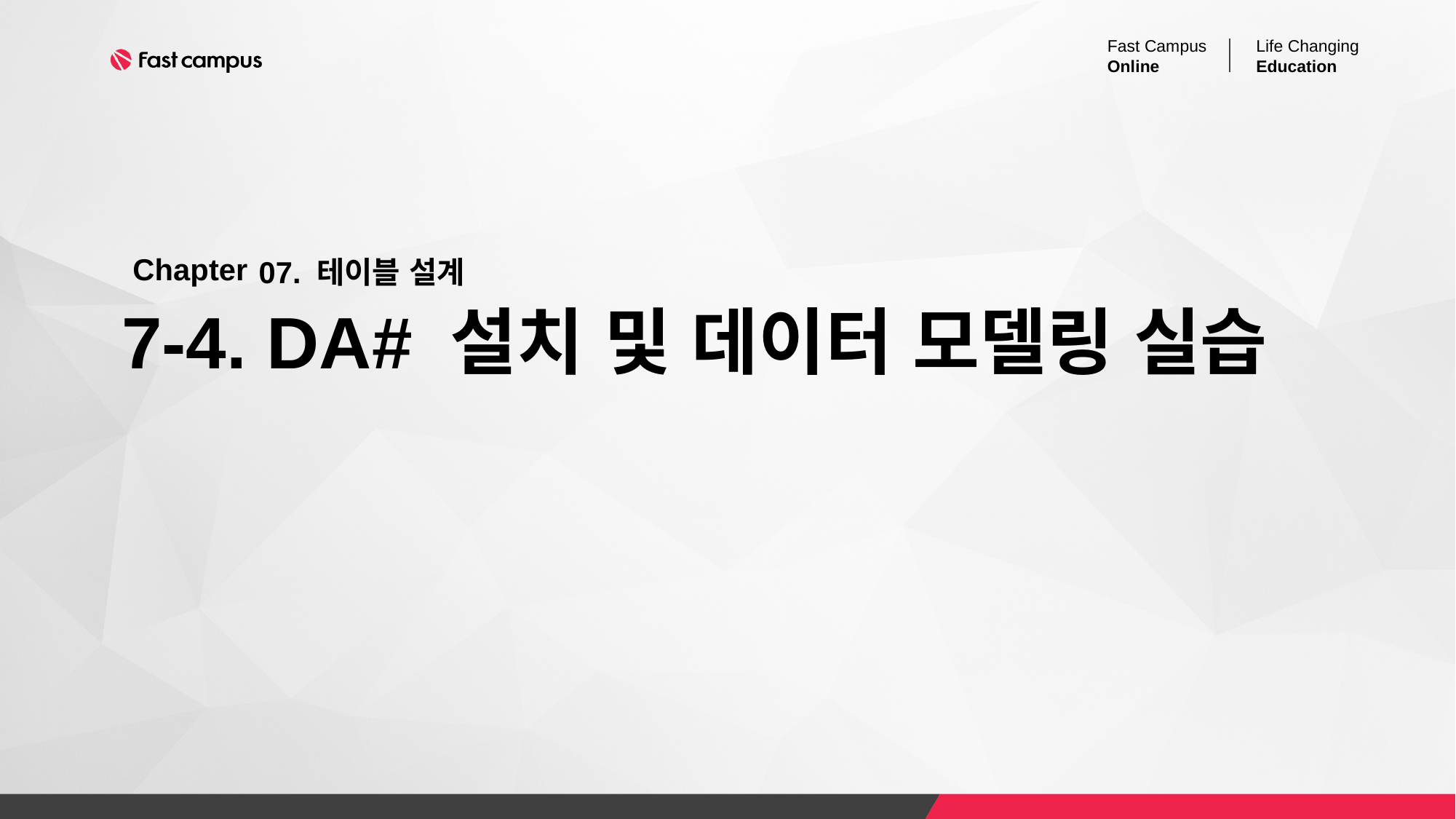

07. 테이블 설계
# 7-4. DA# 설치 및 데이터 모델링 실습